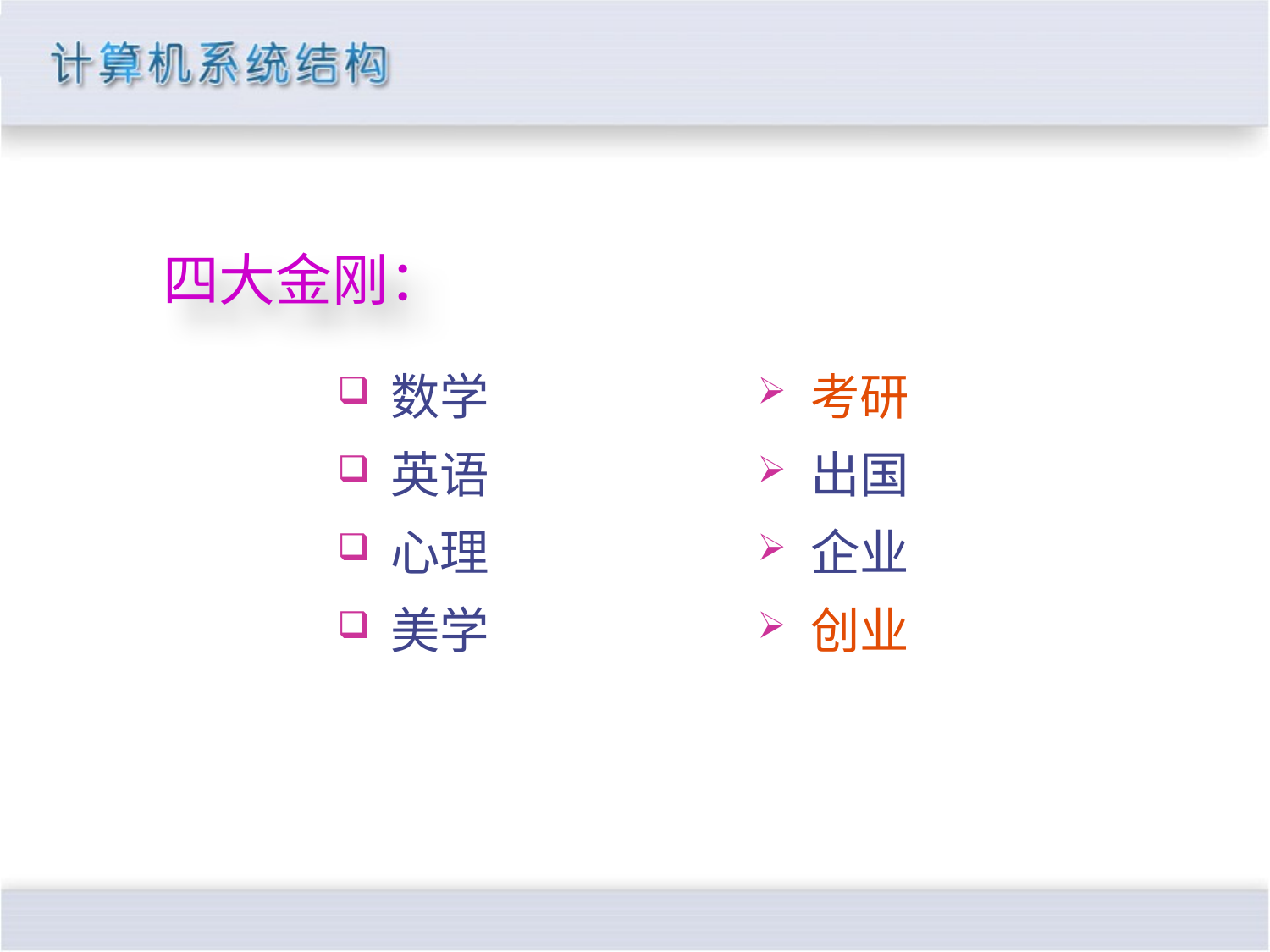

四大金刚：

数学
英语
心理
美学

考研
出国
企业
创业